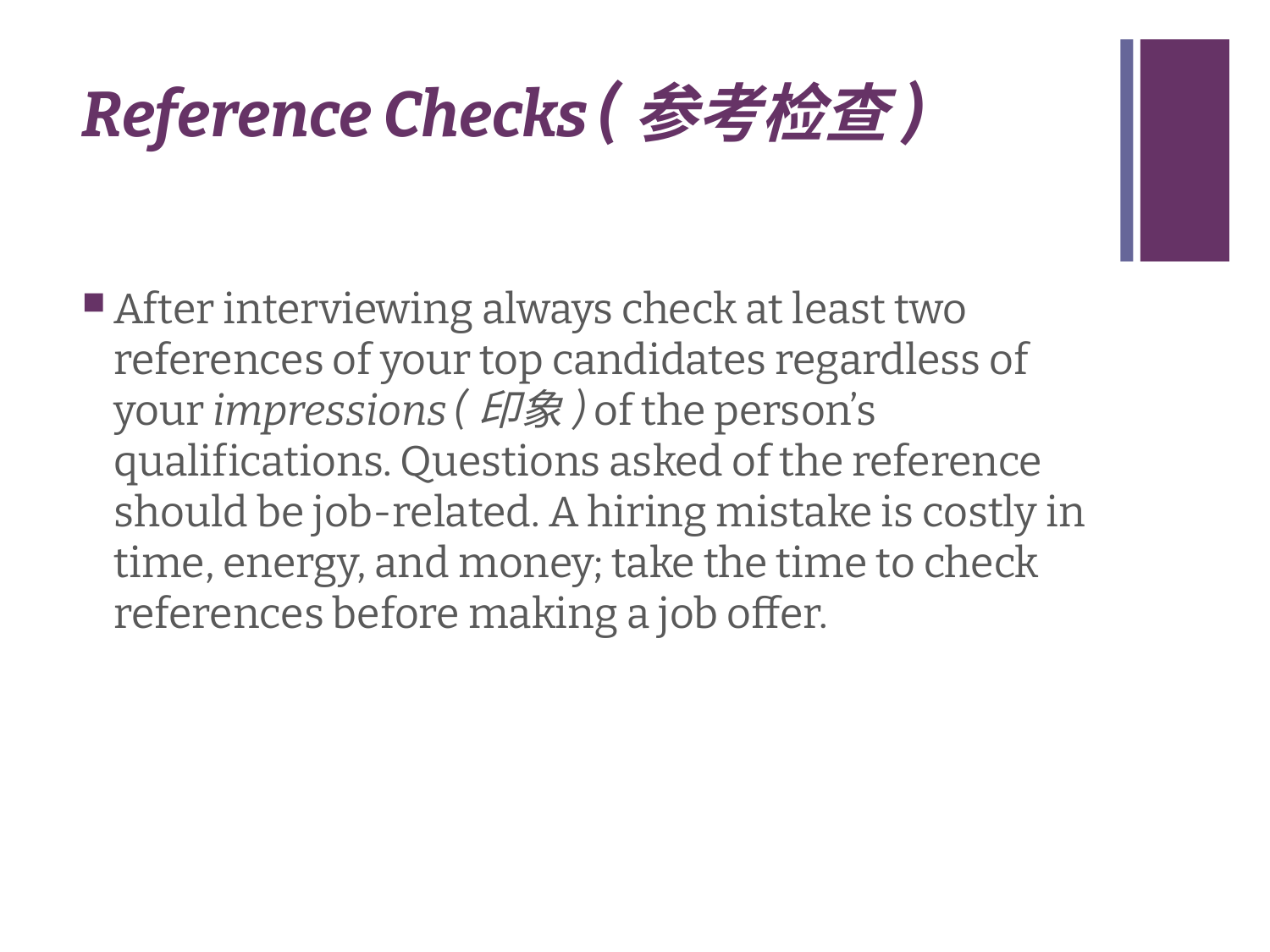

# Reference Checks (参考检查)
After interviewing always check at least two references of your top candidates regardless of your impressions (印象) of the person’s qualifications. Questions asked of the reference should be job-related. A hiring mistake is costly in time, energy, and money; take the time to check references before making a job offer.